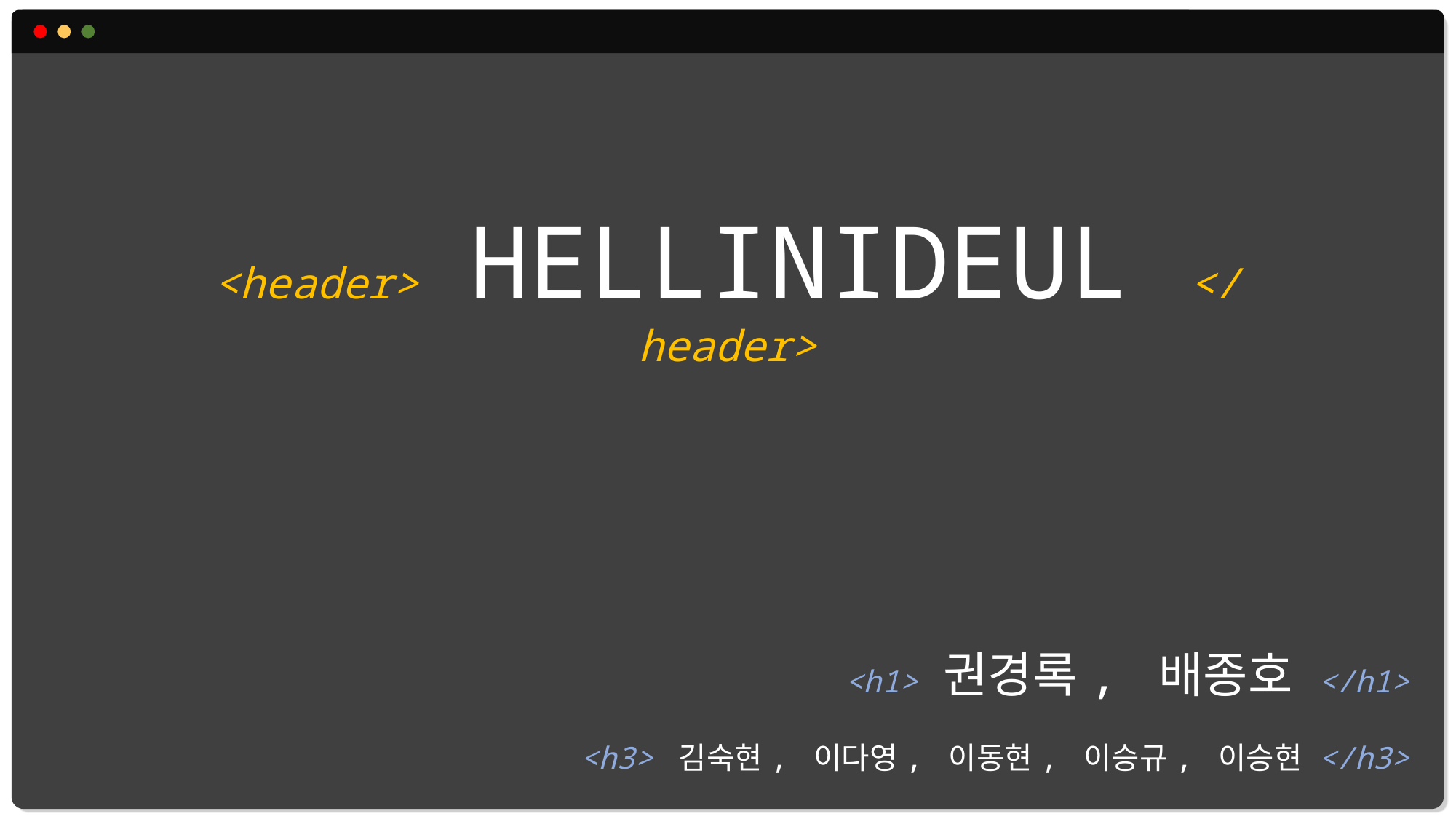

<header>  HELLINIDEUL </header>
<h1> 권경록, 배종호 </h1>

<h3> 김숙현, 이다영, 이동현, 이승규, 이승현 </h3>